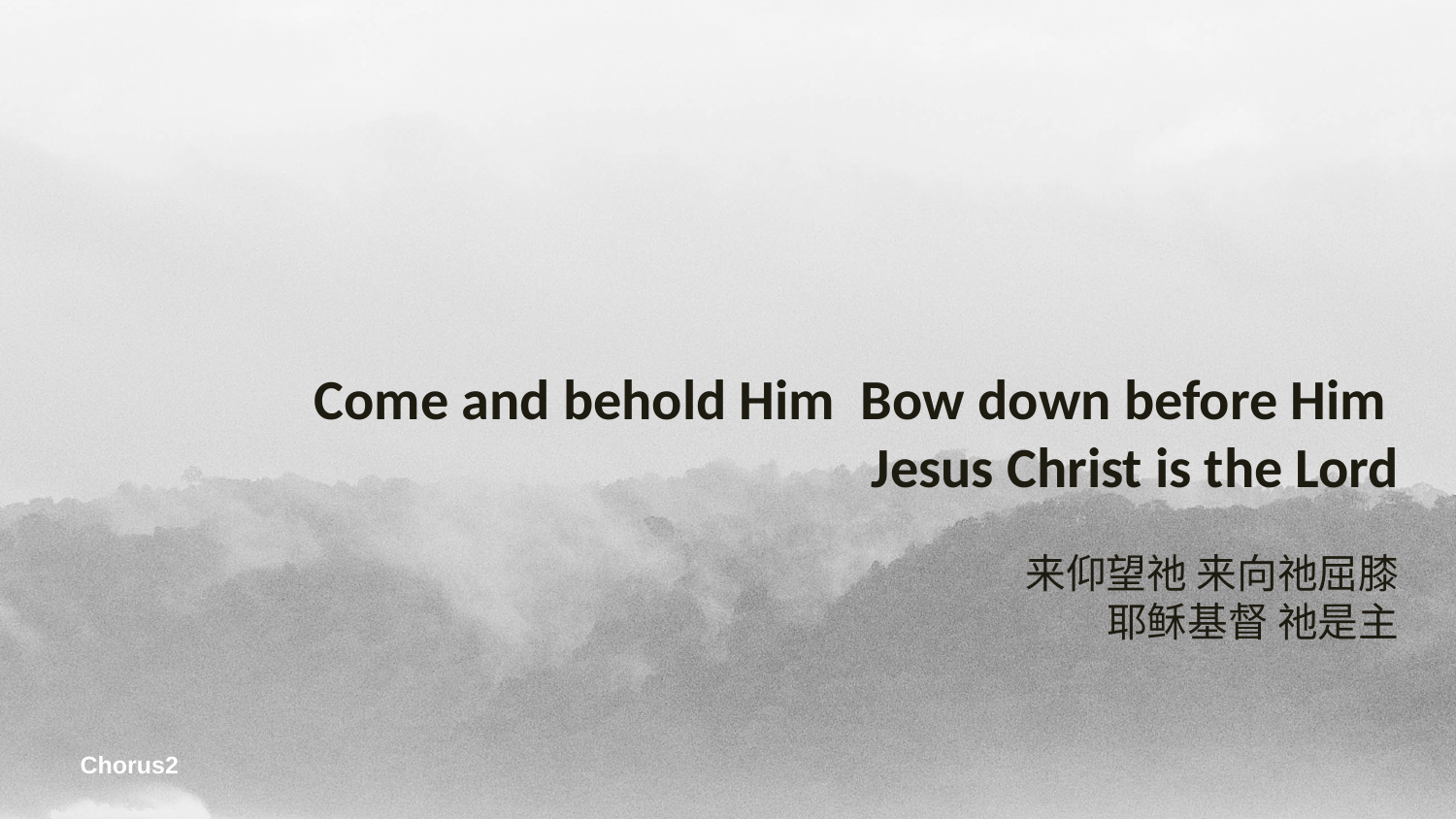

Come and behold Him  Bow down before Him
Jesus Christ is the Lord

来仰望祂 来向祂屈膝
耶稣基督 祂是主

Chorus2